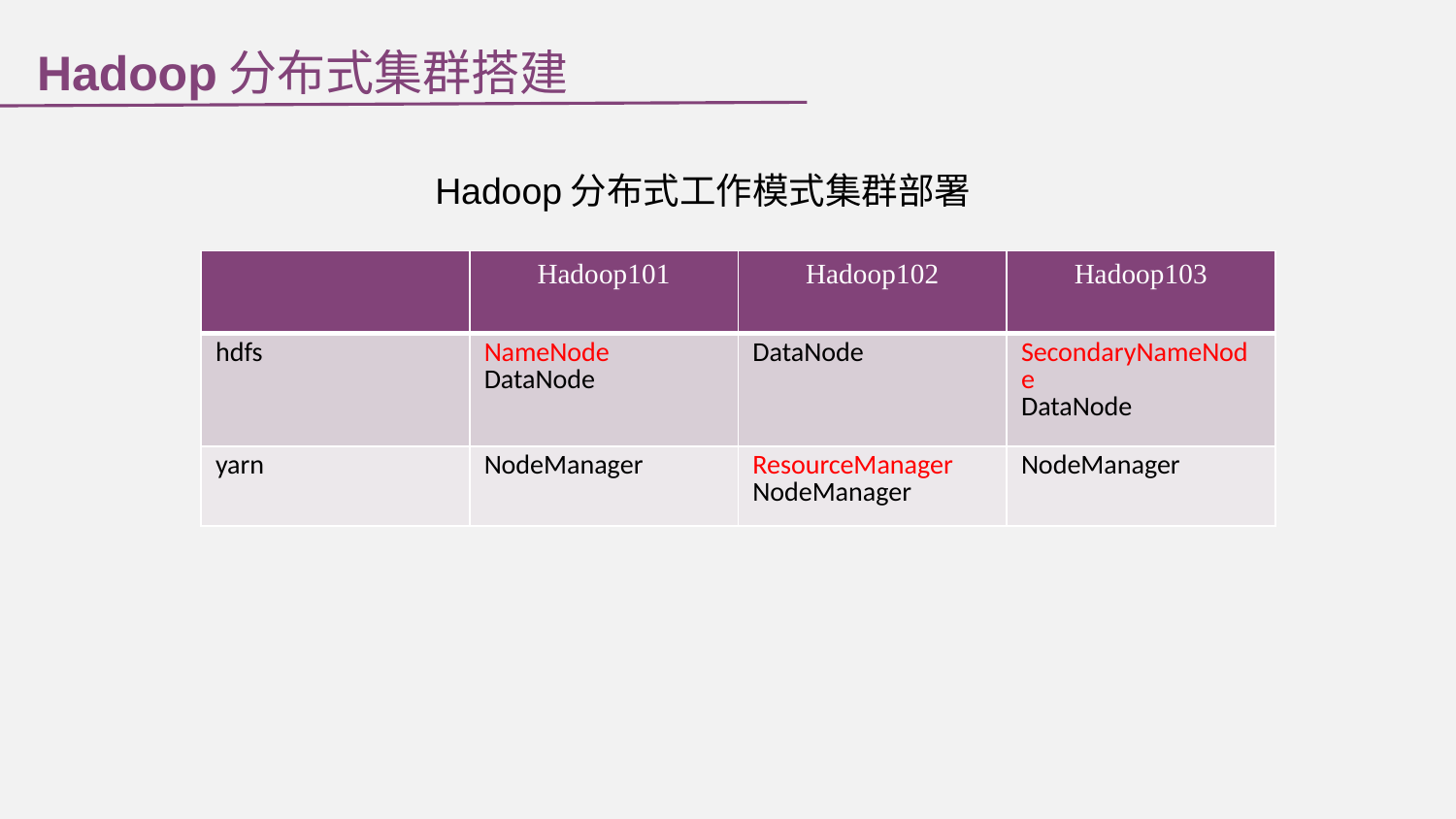

Hadoop分布式集群搭建
Hadoop分布式工作模式集群部署
|  | Hadoop101 | Hadoop102 | Hadoop103 |
| --- | --- | --- | --- |
| hdfs | NameNode DataNode | DataNode | SecondaryNameNode DataNode |
| yarn | NodeManager | ResourceManager NodeManager | NodeManager |